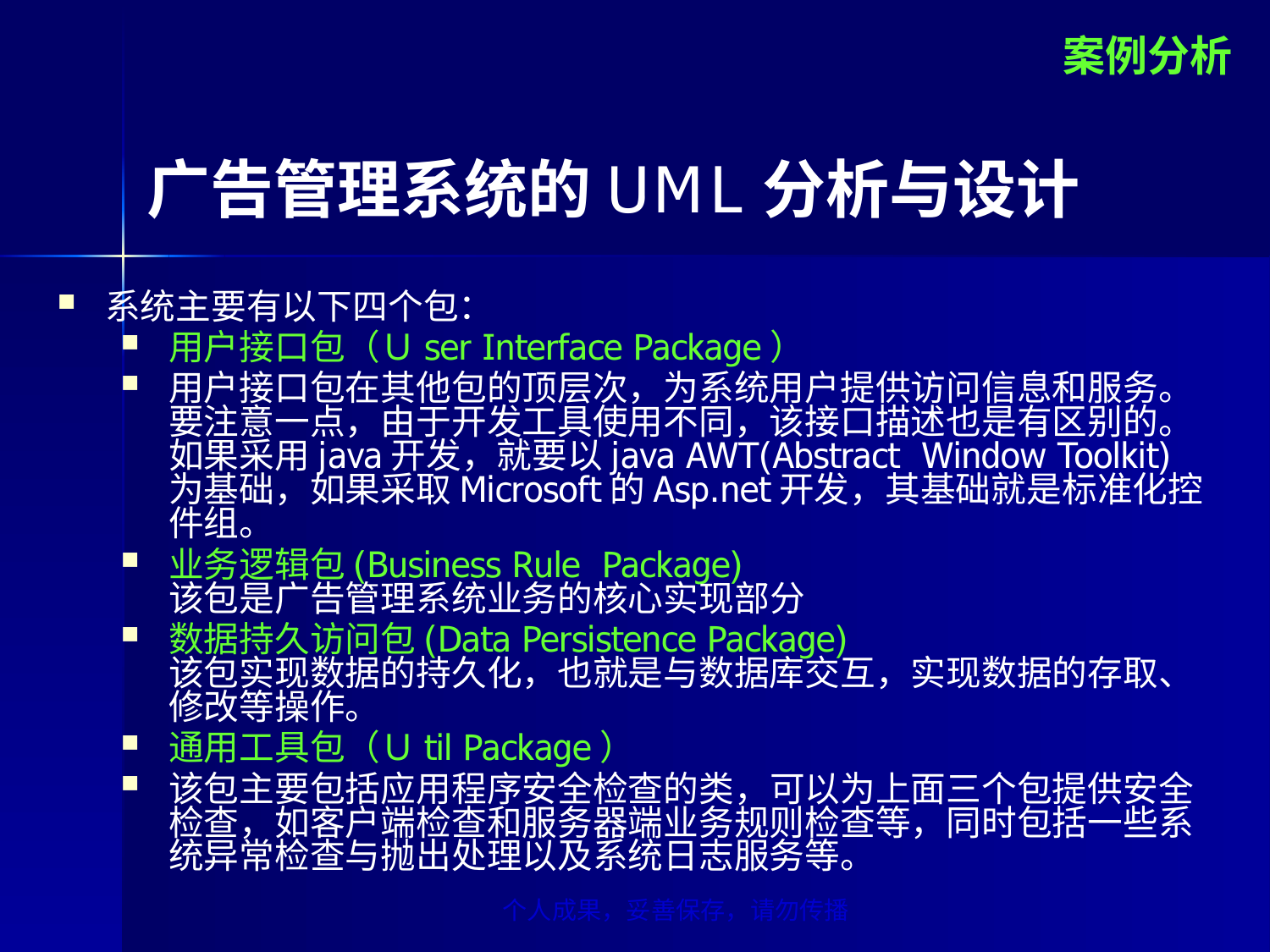

案例分析
广告管理系统的UML分析与设计
系统主要有以下四个包：
用户接口包（Ｕser Interface Package）
用户接口包在其他包的顶层次，为系统用户提供访问信息和服务。要注意一点，由于开发工具使用不同，该接口描述也是有区别的。如果采用java开发，就要以java AWT(Abstract  Window Toolkit)为基础，如果采取Microsoft的Asp.net开发，其基础就是标准化控件组。
业务逻辑包(Business Rule  Package)
该包是广告管理系统业务的核心实现部分
数据持久访问包(Data Persistence Package)
该包实现数据的持久化，也就是与数据库交互，实现数据的存取、修改等操作。
通用工具包（Ｕtil Package）
该包主要包括应用程序安全检查的类，可以为上面三个包提供安全检查，如客户端检查和服务器端业务规则检查等，同时包括一些系统异常检查与抛出处理以及系统日志服务等。
个人成果，妥善保存，请勿传播